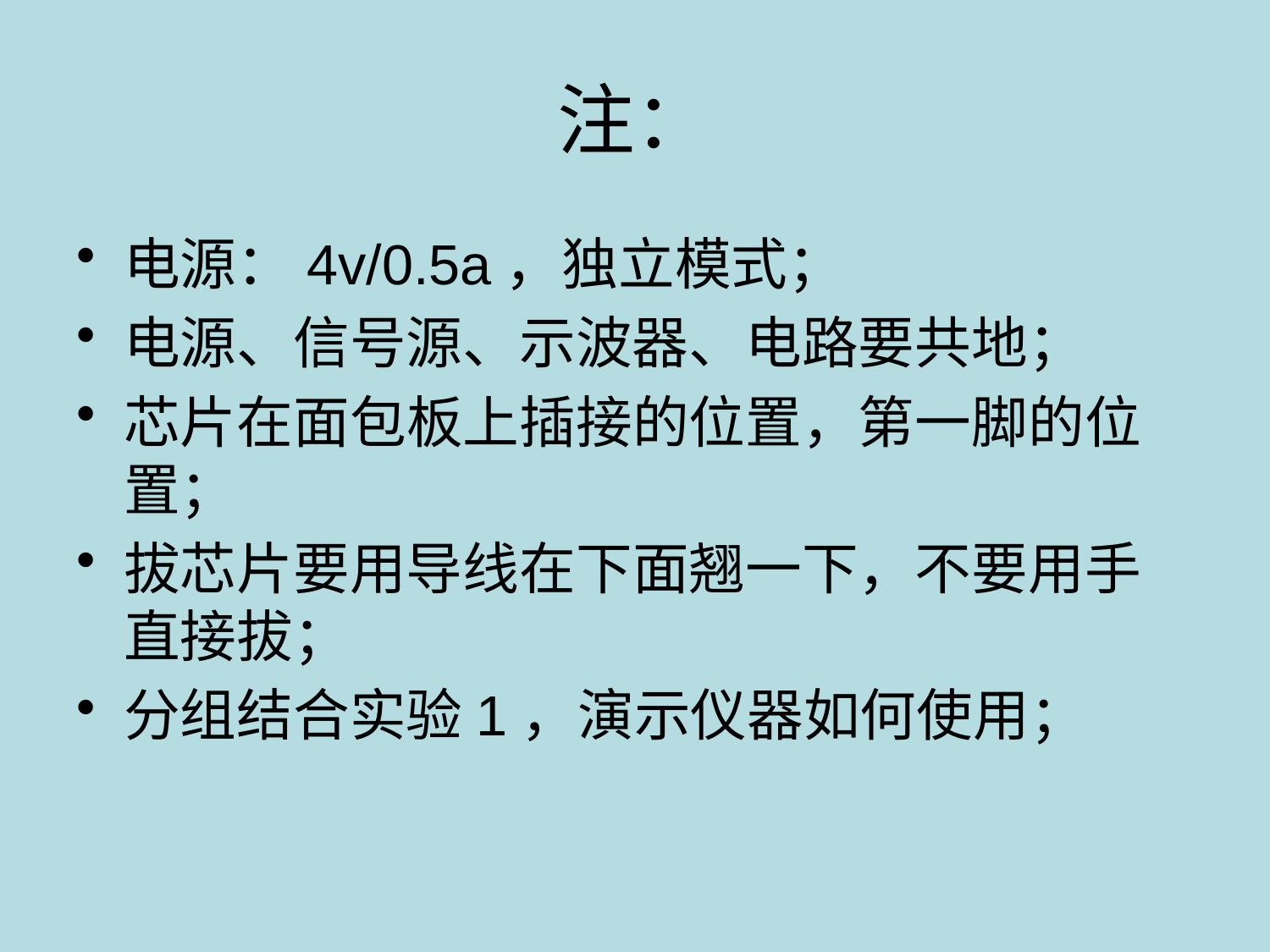

# 注：
电源：4v/0.5a，独立模式；
电源、信号源、示波器、电路要共地；
芯片在面包板上插接的位置，第一脚的位置；
拔芯片要用导线在下面翘一下，不要用手直接拔；
分组结合实验1，演示仪器如何使用；